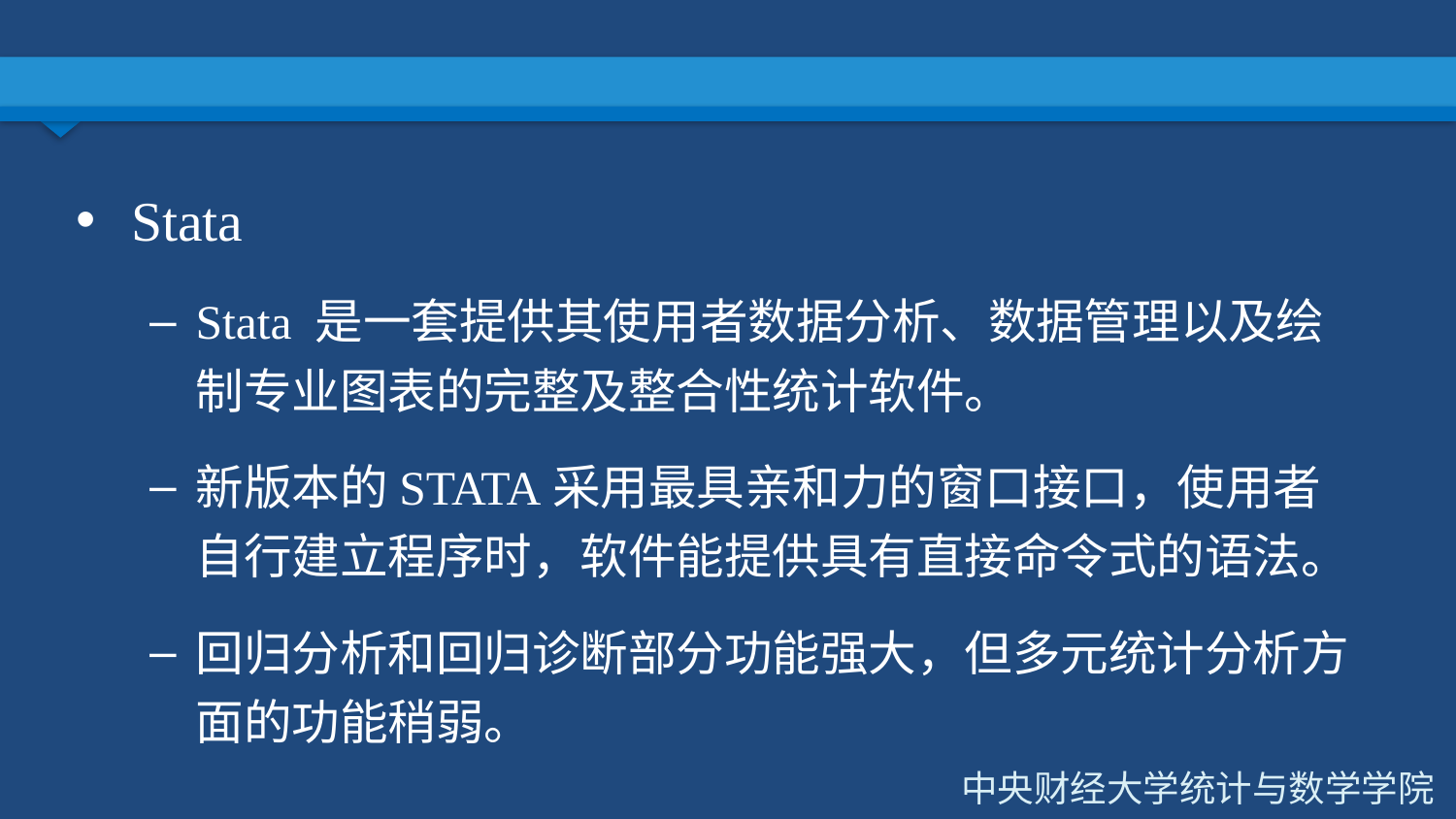

#
Stata
Stata 是一套提供其使用者数据分析、数据管理以及绘制专业图表的完整及整合性统计软件。
新版本的STATA采用最具亲和力的窗口接口，使用者自行建立程序时，软件能提供具有直接命令式的语法。
回归分析和回归诊断部分功能强大，但多元统计分析方面的功能稍弱。